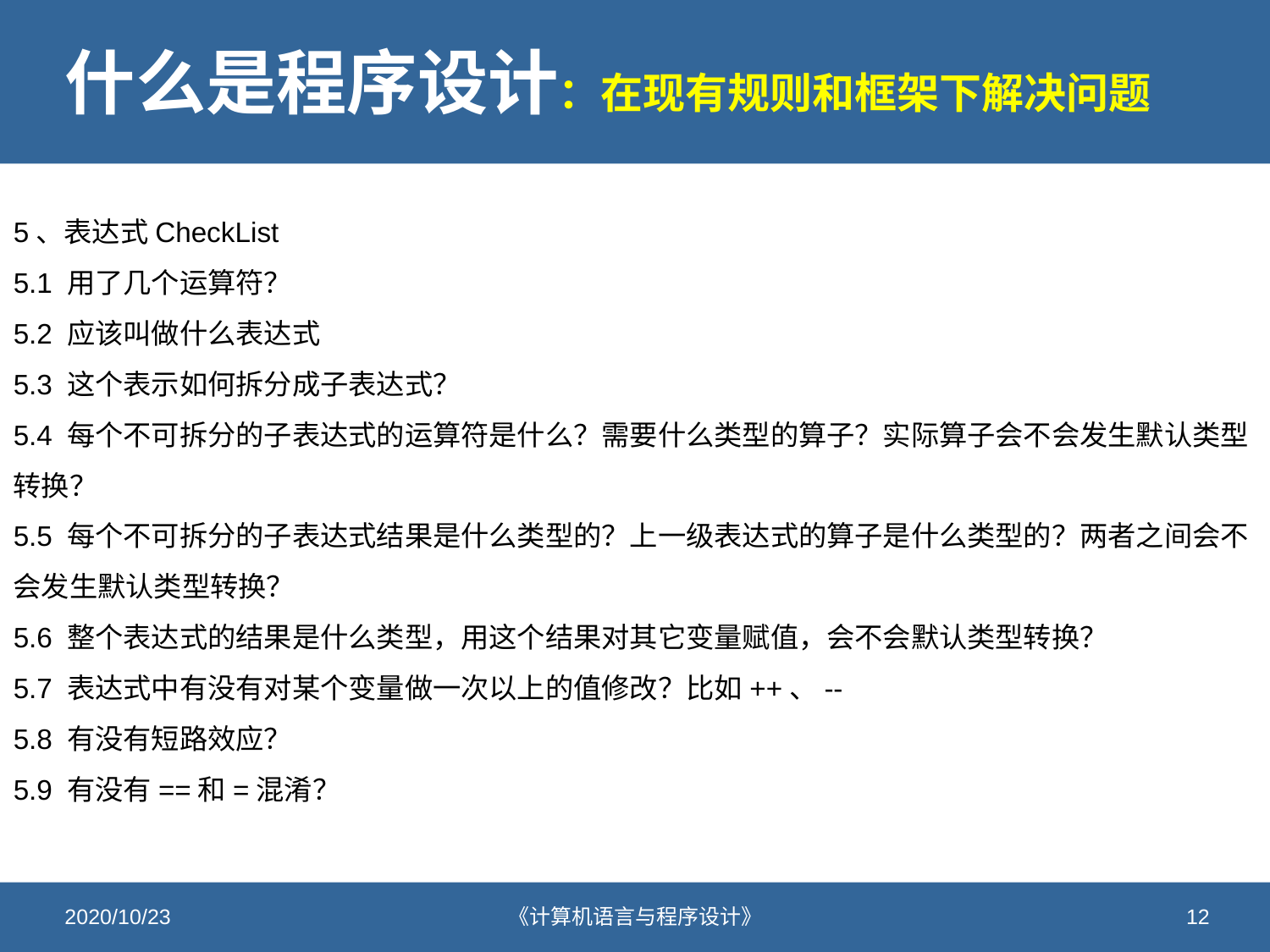

# 什么是程序设计：在现有规则和框架下解决问题
5、表达式CheckList
5.1 用了几个运算符？
5.2 应该叫做什么表达式
5.3 这个表示如何拆分成子表达式？
5.4 每个不可拆分的子表达式的运算符是什么？需要什么类型的算子？实际算子会不会发生默认类型转换？
5.5 每个不可拆分的子表达式结果是什么类型的？上一级表达式的算子是什么类型的？两者之间会不会发生默认类型转换？
5.6 整个表达式的结果是什么类型，用这个结果对其它变量赋值，会不会默认类型转换？
5.7 表达式中有没有对某个变量做一次以上的值修改？比如++、--
5.8 有没有短路效应？
5.9 有没有==和=混淆？
2020/10/23
《计算机语言与程序设计》
12